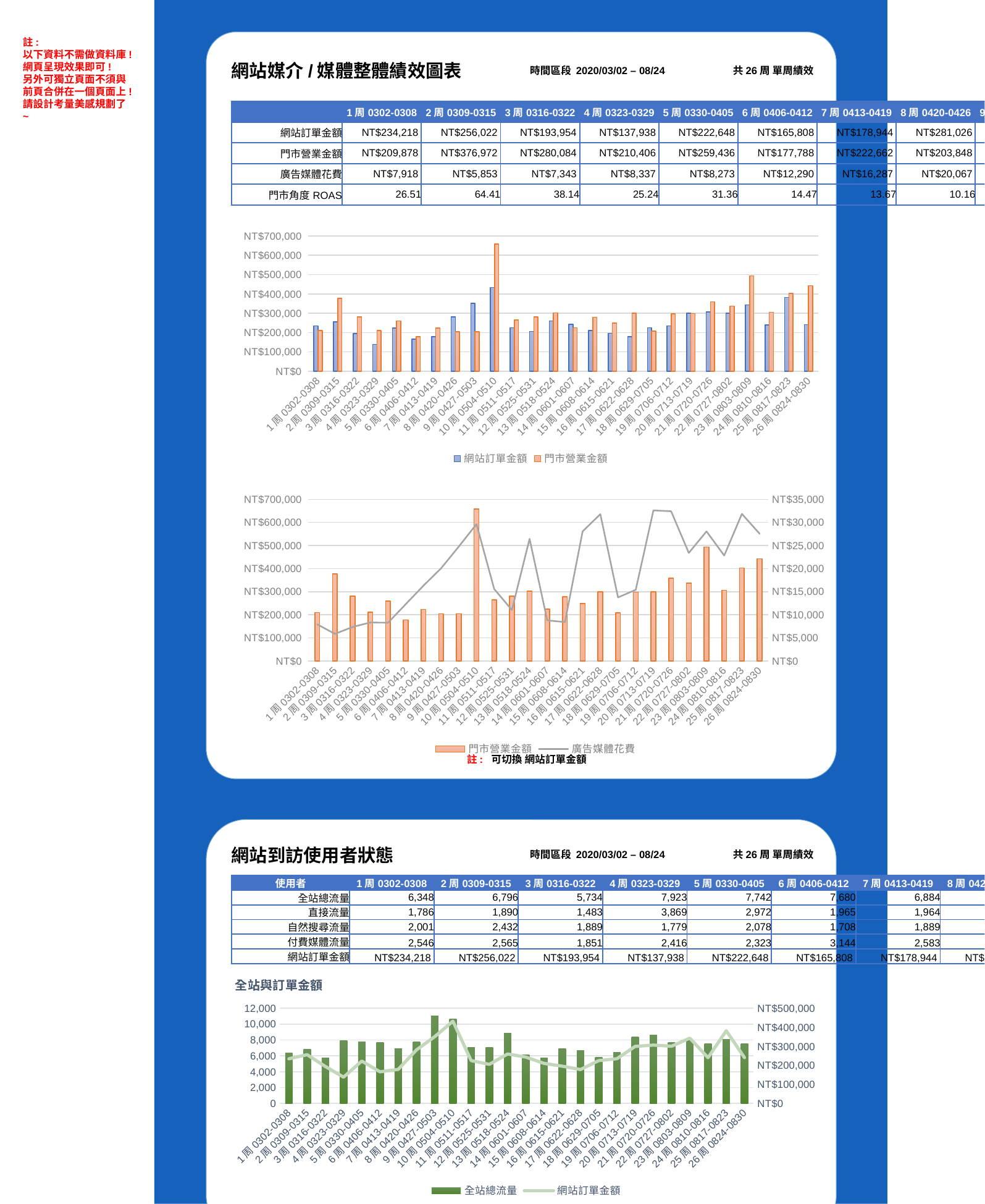

註:
以下資料不需做資料庫!
網頁呈現效果即可!
另外可獨立頁面不須與前頁合併在一個頁面上!
請設計考量美感規劃了~

網站媒介/媒體整體績效圖表
時間區段 2020/03/02 – 08/24
共26周 單周績效
|  | 1周0302-0308 | 2周0309-0315 | 3周0316-0322 | 4周0323-0329 | 5周0330-0405 | 6周0406-0412 | 7周0413-0419 | 8周0420-0426 | 9周0427-0503 | 10周0504-0510 | 11周0511-0517 | 12周0525-0531 | 13周0518-0524 | 14周0601-0607 | 15周0608-0614 | 16周0615-0621 | 17周0622-0628 | 18周0629-0705 | 19周0706-0712 | 20周0713-0719 | 21周0720-0726 | 22周0727-0802 | 23周0803-0809 | 24周0810-0816 | 25周0817-0823 | 26周0824-0830 | 半年小計 |
| --- | --- | --- | --- | --- | --- | --- | --- | --- | --- | --- | --- | --- | --- | --- | --- | --- | --- | --- | --- | --- | --- | --- | --- | --- | --- | --- | --- |
| 網站訂單金額 | NT$234,218 | NT$256,022 | NT$193,954 | NT$137,938 | NT$222,648 | NT$165,808 | NT$178,944 | NT$281,026 | NT$350,420 | NT$431,942 | NT$224,902 | NT$205,244 | NT$259,550 | NT$243,306 | NT$210,372 | NT$195,496 | NT$177,918 | NT$224,770 | NT$234,812 | NT$299,400 | NT$306,392 | NT$300,408 | NT$342,854 | NT$239,998 | NT$381,754 | NT$240,478 | NT$6,540,574 |
| 門市營業金額 | NT$209,878 | NT$376,972 | NT$280,084 | NT$210,406 | NT$259,436 | NT$177,788 | NT$222,662 | NT$203,848 | NT$203,746 | NT$657,554 | NT$265,022 | NT$280,002 | NT$301,688 | NT$224,632 | NT$278,502 | NT$248,724 | NT$299,734 | NT$207,998 | NT$297,522 | NT$298,896 | NT$358,526 | NT$337,420 | NT$493,250 | NT$305,570 | NT$402,276 | NT$442,290 | NT$7,844,426 |
| 廣告媒體花費 | NT$7,918 | NT$5,853 | NT$7,343 | NT$8,337 | NT$8,273 | NT$12,290 | NT$16,287 | NT$20,067 | NT$24,776 | NT$29,631 | NT$15,570 | NT$11,039 | NT$26,447 | NT$8,785 | NT$8,411 | NT$28,069 | NT$31,785 | NT$13,757 | NT$15,406 | NT$32,606 | NT$32,422 | NT$23,395 | NT$28,055 | NT$22,825 | NT$31,847 | NT$27,555 | NT$498,749 |
| 門市角度ROAS | 26.51 | 64.41 | 38.14 | 25.24 | 31.36 | 14.47 | 13.67 | 10.16 | 8.22 | 22.19 | 17.02 | 25.36 | 11.41 | 25.57 | 33.11 | 8.86 | 9.43 | 15.12 | 19.31 | 9.17 | 11.06 | 14.42 | 17.58 | 13.39 | 12.63 | 16.05 | 15.73 |

### Chart

| Category | 網站訂單金額 | 門市營業金額 |
|---|---|---|
| 1周0302-0308 | 234218.0 | 209878.0 |
| 2周0309-0315 | 256022.0 | 376972.0 |
| 3周0316-0322 | 193954.0 | 280084.0 |
| 4周0323-0329 | 137938.0 | 210406.0 |
| 5周0330-0405 | 222648.0 | 259436.0 |
| 6周0406-0412 | 165808.0 | 177788.0 |
| 7周0413-0419 | 178944.0 | 222662.0 |
| 8周0420-0426 | 281026.0 | 203848.0 |
| 9周0427-0503 | 350420.0 | 203746.0 |
| 10周0504-0510 | 431942.0 | 657554.0 |
| 11周0511-0517 | 224902.0 | 265022.0 |
| 12周0525-0531 | 205244.0 | 280002.0 |
| 13周0518-0524 | 259550.0 | 301688.0 |
| 14周0601-0607 | 243306.0 | 224632.0 |
| 15周0608-0614 | 210372.0 | 278502.0 |
| 16周0615-0621 | 195496.0 | 248724.0 |
| 17周0622-0628 | 177918.0 | 299734.0 |
| 18周0629-0705 | 224770.0 | 207998.0 |
| 19周0706-0712 | 234812.0 | 297522.0 |
| 20周0713-0719 | 299400.0 | 298896.0 |
| 21周0720-0726 | 306392.0 | 358526.0 |
| 22周0727-0802 | 300408.0 | 337420.0 |
| 23周0803-0809 | 342854.0 | 493250.0 |
| 24周0810-0816 | 239998.0 | 305570.0 |
| 25周0817-0823 | 381754.0 | 402276.0 |
| 26周0824-0830 | 240478.0 | 442290.0 |

### Chart

| Category | 門市營業金額 | 廣告媒體花費 |
|---|---|---|
| 1周0302-0308 | 209878.0 | 7918.0 |
| 2周0309-0315 | 376972.0 | 5853.0 |
| 3周0316-0322 | 280084.0 | 7343.0 |
| 4周0323-0329 | 210406.0 | 8337.0 |
| 5周0330-0405 | 259436.0 | 8273.0 |
| 6周0406-0412 | 177788.0 | 12290.0 |
| 7周0413-0419 | 222662.0 | 16287.0 |
| 8周0420-0426 | 203848.0 | 20067.0 |
| 9周0427-0503 | 203746.0 | 24776.0 |
| 10周0504-0510 | 657554.0 | 29631.0 |
| 11周0511-0517 | 265022.0 | 15570.0 |
| 12周0525-0531 | 280002.0 | 11039.0 |
| 13周0518-0524 | 301688.0 | 26447.0 |
| 14周0601-0607 | 224632.0 | 8785.0 |
| 15周0608-0614 | 278502.0 | 8411.0 |
| 16周0615-0621 | 248724.0 | 28069.0 |
| 17周0622-0628 | 299734.0 | 31785.0 |
| 18周0629-0705 | 207998.0 | 13757.0 |
| 19周0706-0712 | 297522.0 | 15406.0 |
| 20周0713-0719 | 298896.0 | 32606.0 |
| 21周0720-0726 | 358526.0 | 32422.0 |
| 22周0727-0802 | 337420.0 | 23395.0 |
| 23周0803-0809 | 493250.0 | 28055.0 |
| 24周0810-0816 | 305570.0 | 22825.0 |
| 25周0817-0823 | 402276.0 | 31847.0 |
| 26周0824-0830 | 442290.0 | 27555.0 |
註:  可切換 網站訂單金額

網站到訪使用者狀態
時間區段 2020/03/02 – 08/24
共26周 單周績效
| 使用者 | 1周0302-0308 | 2周0309-0315 | 3周0316-0322 | 4周0323-0329 | 5周0330-0405 | 6周0406-0412 | 7周0413-0419 | 8周0420-0426 | 9周0427-0503 | 10周0504-0510 | 11周0511-0517 | 12周0525-0531 | 13周0518-0524 | 14周0601-0607 | 15周0608-0614 | 16周0615-0621 | 17周0622-0628 | 18周0629-0705 | 19周0706-0712 | 20周0713-0719 | 21周0720-0726 | 22周0727-0802 | 23周0803-0809 | 24周0810-0816 | 25周0817-0823 | 26周0824-0830 | 半年小計 |
| --- | --- | --- | --- | --- | --- | --- | --- | --- | --- | --- | --- | --- | --- | --- | --- | --- | --- | --- | --- | --- | --- | --- | --- | --- | --- | --- | --- |
| 全站總流量 | 6,348 | 6,796 | 5,734 | 7,923 | 7,742 | 7,680 | 6,884 | 7,731 | 11,012 | 10,617 | 7,080 | 7,079 | 8,845 | 6,103 | 5,711 | 6,900 | 6,694 | 5,784 | 6,398 | 8,395 | 8,646 | 7,713 | 7,985 | 7,519 | 8,069 | 7,533 | 194,921 |
| 直接流量 | 1,786 | 1,890 | 1,483 | 3,869 | 2,972 | 1,965 | 1,964 | 1,749 | 1,861 | 2,208 | 1,580 | 1,759 | 1,756 | 1,525 | 1,462 | 1,536 | 1,428 | 1,437 | 1,559 | 1,758 | 1,966 | 1,888 | 2,103 | 2,127 | 2,093 | 1,871 | 49,595 |
| 自然搜尋流量 | 2,001 | 2,432 | 1,889 | 1,779 | 2,078 | 1,708 | 1,889 | 2,247 | 2,593 | 2,908 | 2,301 | 2,383 | 2,116 | 1,922 | 1,708 | 1,703 | 1,816 | 1,946 | 1,961 | 2,496 | 2,421 | 2,176 | 2,182 | 1,982 | 2,086 | 1,955 | 54,678 |
| 付費媒體流量 | 2,546 | 2,565 | 1,851 | 2,416 | 2,323 | 3,144 | 2,583 | 3,488 | 3,806 | 4,622 | 2,664 | 2,625 | 4,399 | 2,880 | 2,695 | 3,283 | 3,266 | 2,160 | 2,472 | 3,574 | 4,053 | 3,382 | 3,505 | 3,274 | 4,145 | 3,932 | 81,653 |
| 網站訂單金額 | NT$234,218 | NT$256,022 | NT$193,954 | NT$137,938 | NT$222,648 | NT$165,808 | NT$178,944 | NT$281,026 | NT$350,420 | NT$431,942 | NT$224,902 | NT$205,244 | NT$259,550 | NT$243,306 | NT$210,372 | NT$195,496 | NT$177,918 | NT$224,770 | NT$234,812 | NT$299,400 | NT$306,392 | NT$300,408 | NT$342,854 | NT$239,998 | NT$381,754 | NT$240,478 | NT$6,540,574 |

### Chart: 全站與訂單金額

| Category | 全站總流量 | 網站訂單金額 |
|---|---|---|
| 1周0302-0308 | 6348.0 | 234218.0 |
| 2周0309-0315 | 6796.0 | 256022.0 |
| 3周0316-0322 | 5734.0 | 193954.0 |
| 4周0323-0329 | 7923.0 | 137938.0 |
| 5周0330-0405 | 7742.0 | 222648.0 |
| 6周0406-0412 | 7680.0 | 165808.0 |
| 7周0413-0419 | 6884.0 | 178944.0 |
| 8周0420-0426 | 7731.0 | 281026.0 |
| 9周0427-0503 | 11012.0 | 350420.0 |
| 10周0504-0510 | 10617.0 | 431942.0 |
| 11周0511-0517 | 7080.0 | 224902.0 |
| 12周0525-0531 | 7079.0 | 205244.0 |
| 13周0518-0524 | 8845.0 | 259550.0 |
| 14周0601-0607 | 6103.0 | 243306.0 |
| 15周0608-0614 | 5711.0 | 210372.0 |
| 16周0615-0621 | 6900.0 | 195496.0 |
| 17周0622-0628 | 6694.0 | 177918.0 |
| 18周0629-0705 | 5784.0 | 224770.0 |
| 19周0706-0712 | 6398.0 | 234812.0 |
| 20周0713-0719 | 8395.0 | 299400.0 |
| 21周0720-0726 | 8646.0 | 306392.0 |
| 22周0727-0802 | 7713.0 | 300408.0 |
| 23周0803-0809 | 7985.0 | 342854.0 |
| 24周0810-0816 | 7519.0 | 239998.0 |
| 25周0817-0823 | 8069.0 | 381754.0 |
| 26周0824-0830 | 7533.0 | 240478.0 |